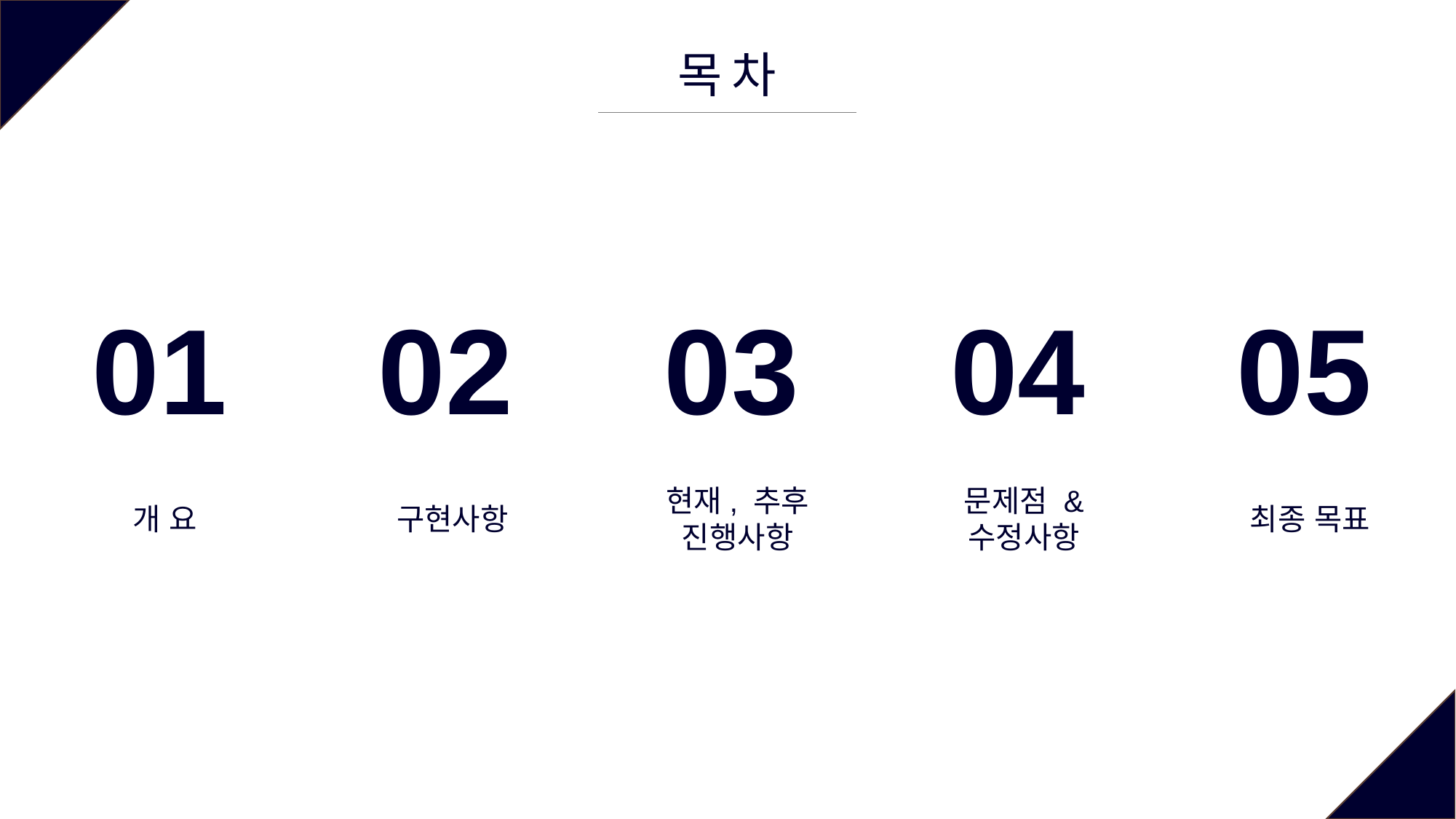

목 차
01
02
03
04
05
개 요
구현사항
현재, 추후
진행사항
문제점 &
수정사항
최종 목표